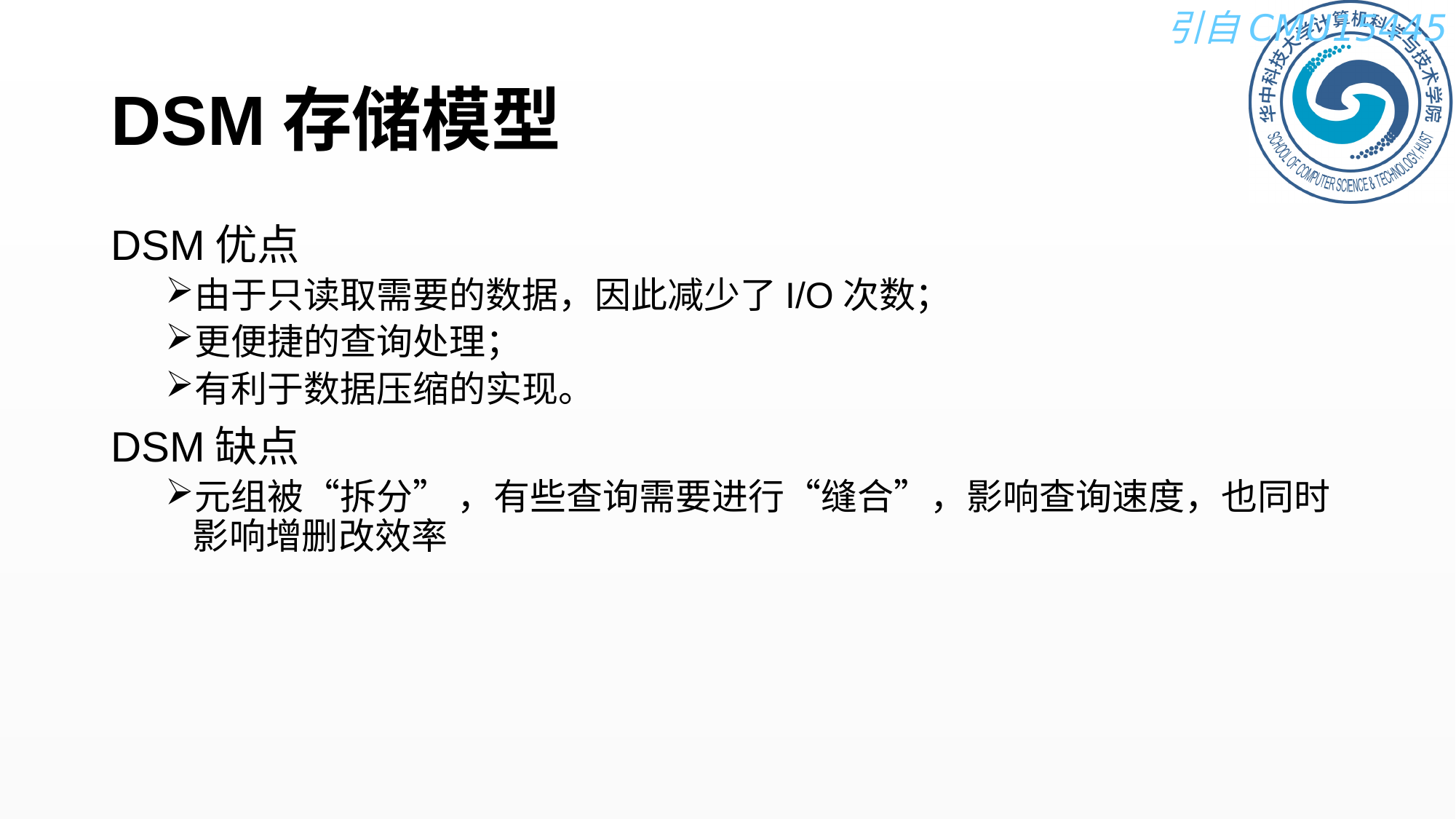

# DSM存储模型
DSM优点
由于只读取需要的数据，因此减少了I/O次数；
更便捷的查询处理；
有利于数据压缩的实现。
DSM缺点
元组被“拆分” ，有些查询需要进行“缝合”，影响查询速度，也同时影响增删改效率

47